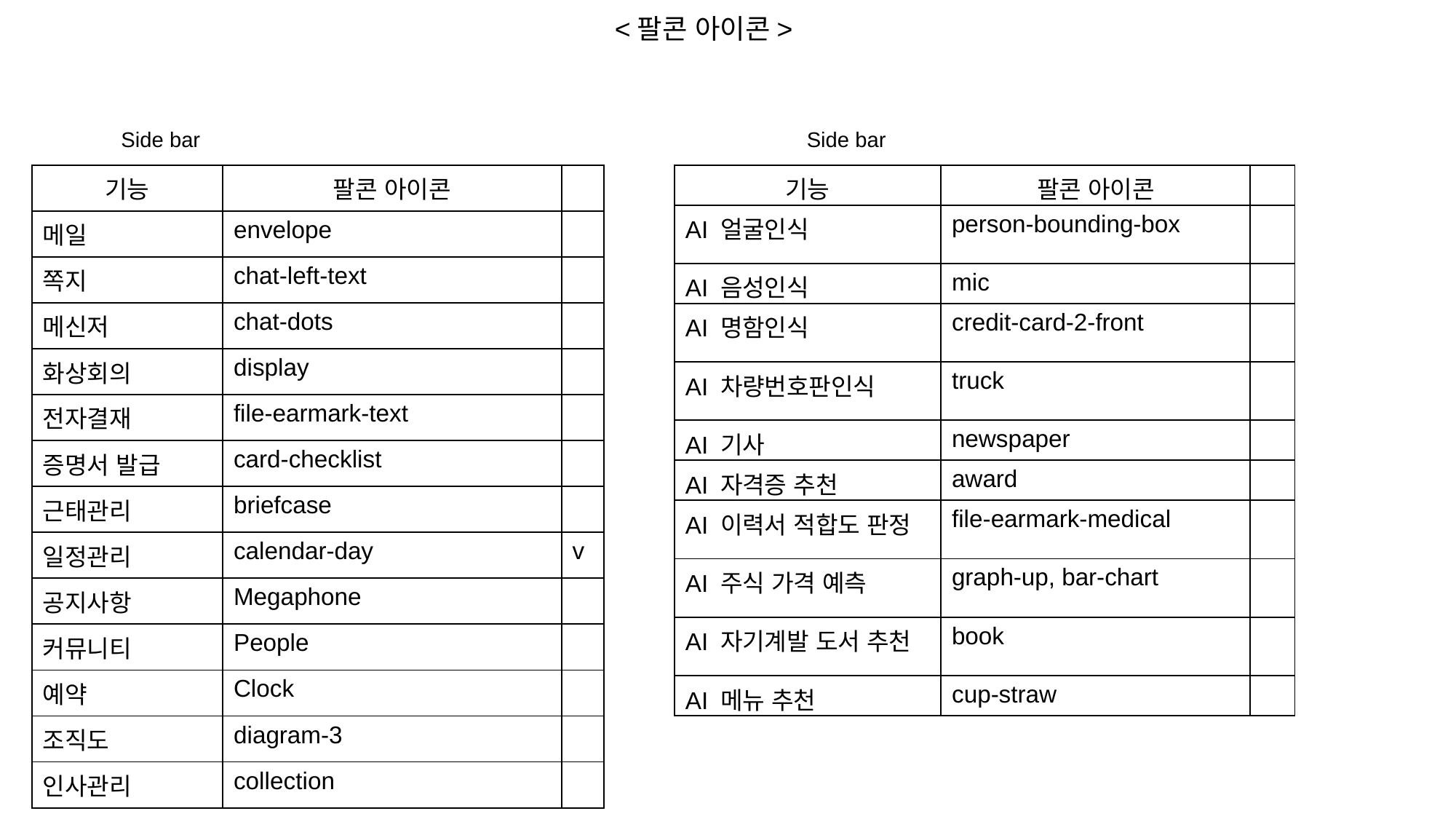

<팔콘 아이콘>
Side bar
Side bar
| 기능 | 팔콘 아이콘 |  |
| --- | --- | --- |
| 메일 | envelope |  |
| 쪽지 | chat-left-text |  |
| 메신저 | chat-dots |  |
| 화상회의 | display |  |
| 전자결재 | file-earmark-text |  |
| 증명서 발급 | card-checklist |  |
| 근태관리 | briefcase |  |
| 일정관리 | calendar-day | v |
| 공지사항 | Megaphone |  |
| 커뮤니티 | People |  |
| 예약 | Clock |  |
| 조직도 | diagram-3 |  |
| 인사관리 | collection |  |
| 기능 | 팔콘 아이콘 |  |
| --- | --- | --- |
| AI 얼굴인식 | person-bounding-box |  |
| AI 음성인식 | mic |  |
| AI 명함인식 | credit-card-2-front |  |
| AI 차량번호판인식 | truck |  |
| AI 기사 | newspaper |  |
| AI 자격증 추천 | award |  |
| AI 이력서 적합도 판정 | file-earmark-medical |  |
| AI 주식 가격 예측 | graph-up, bar-chart |  |
| AI 자기계발 도서 추천 | book |  |
| AI 메뉴 추천 | cup-straw |  |